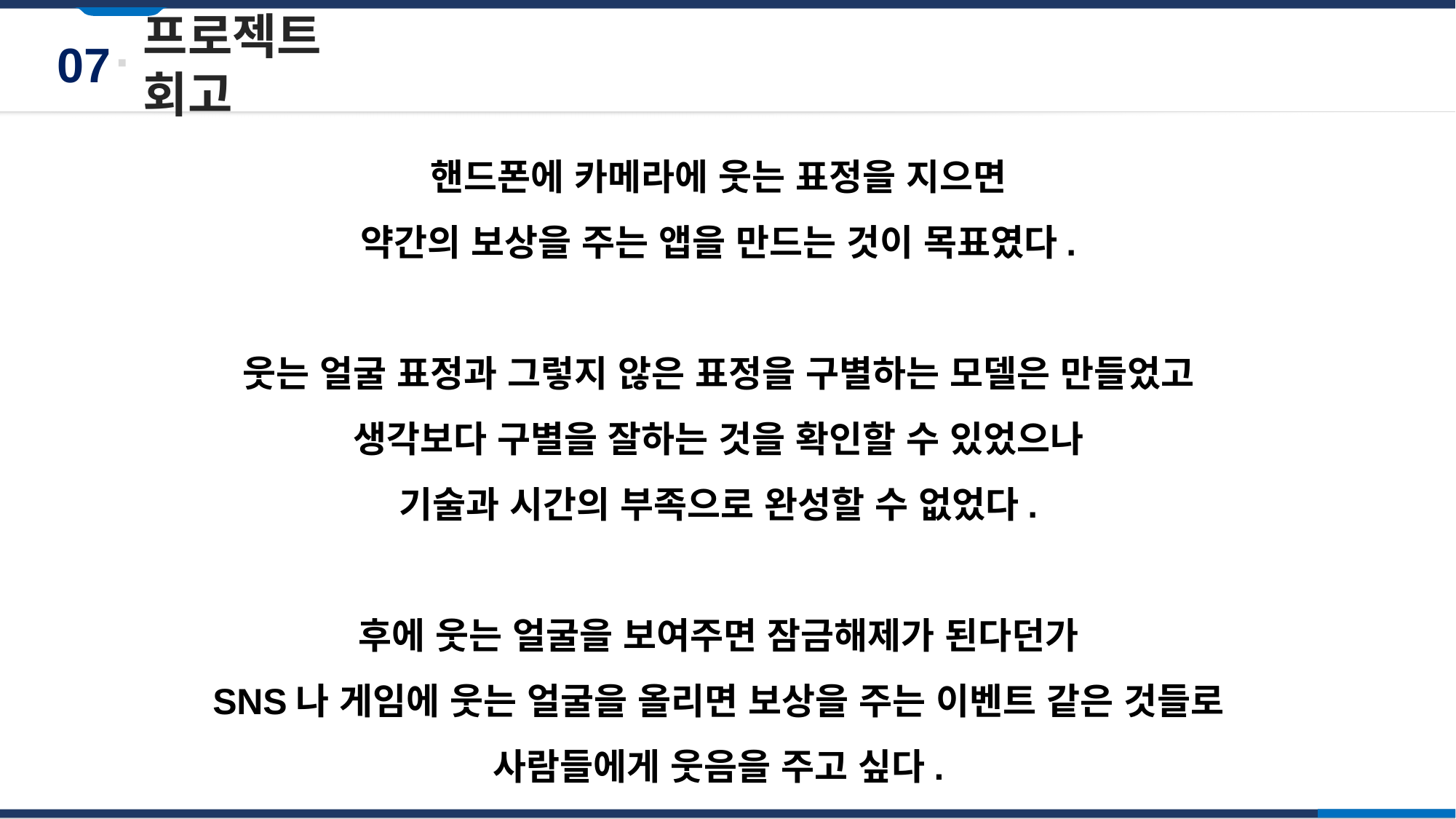

07
프로젝트 회고

핸드폰에 카메라에 웃는 표정을 지으면
약간의 보상을 주는 앱을 만드는 것이 목표였다.

웃는 얼굴 표정과 그렇지 않은 표정을 구별하는 모델은 만들었고
생각보다 구별을 잘하는 것을 확인할 수 있었으나
기술과 시간의 부족으로 완성할 수 없었다.

후에 웃는 얼굴을 보여주면 잠금해제가 된다던가
SNS나 게임에 웃는 얼굴을 올리면 보상을 주는 이벤트 같은 것들로
사람들에게 웃음을 주고 싶다.